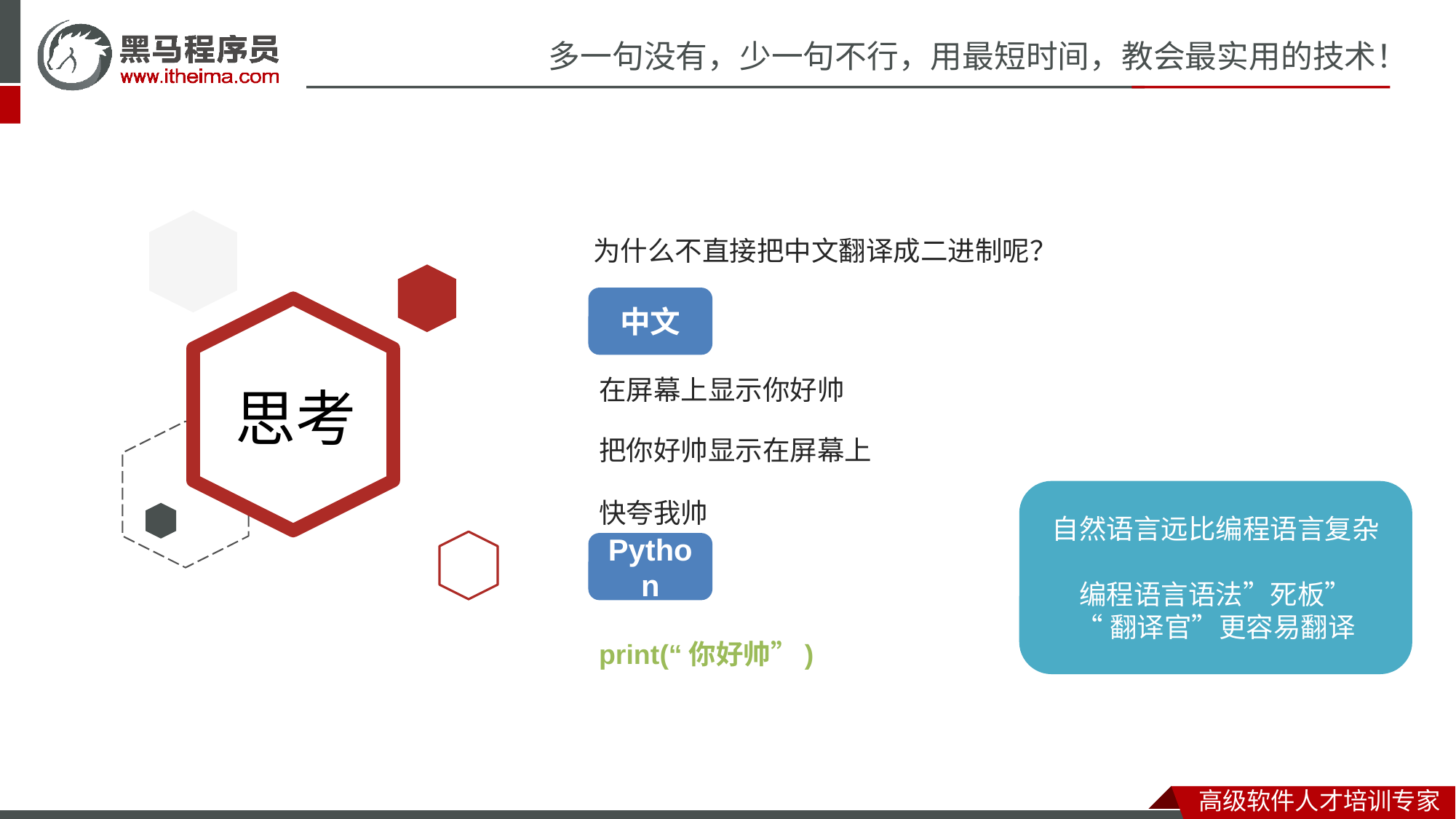

为什么不直接把中文翻译成二进制呢？
中文
在屏幕上显示你好帅
把你好帅显示在屏幕上
快夸我帅
自然语言远比编程语言复杂

编程语言语法”死板”
“翻译官”更容易翻译
Python
print(“你好帅”)